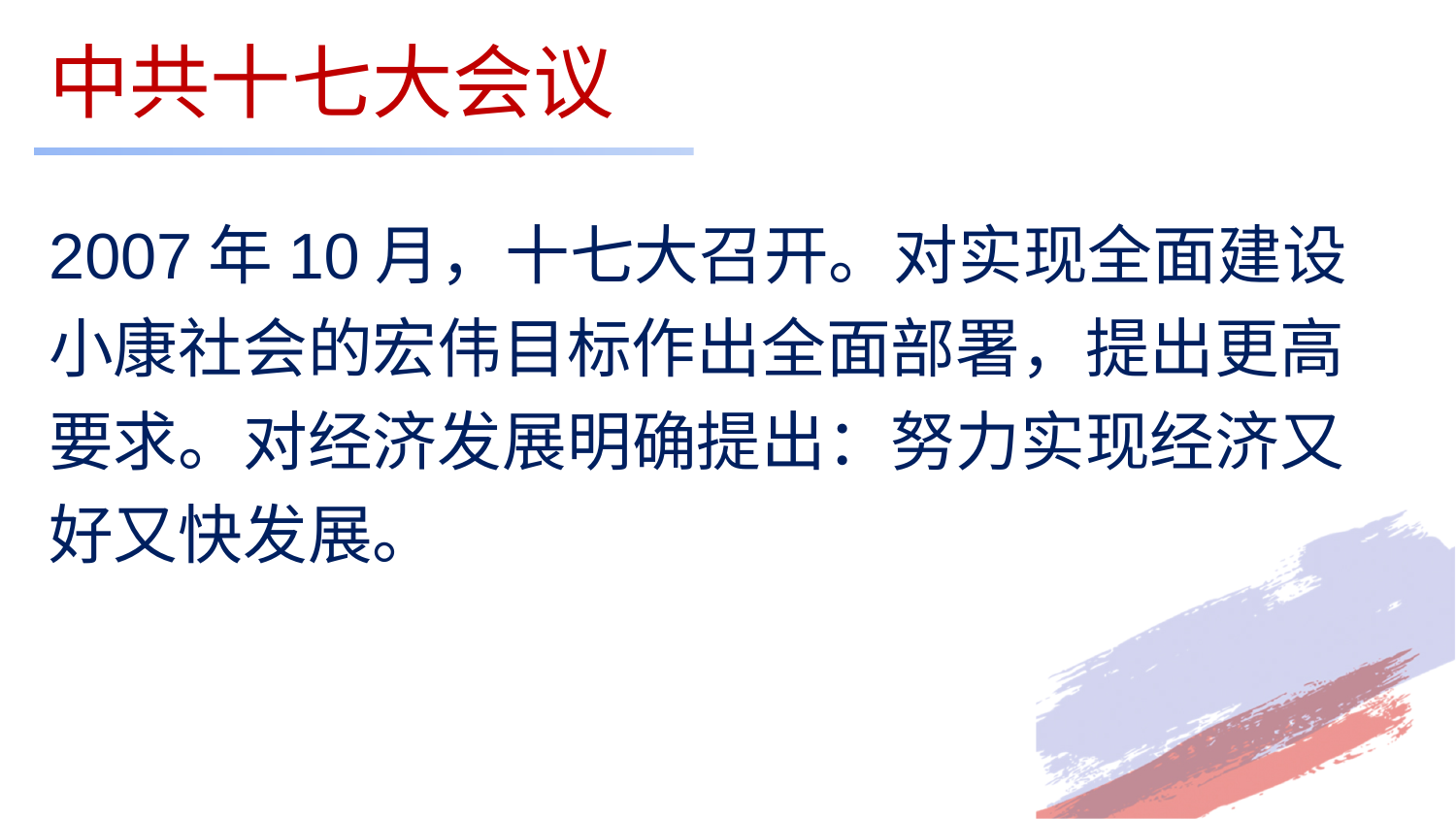

# 中共十七大会议
2007年10月，十七大召开。对实现全面建设小康社会的宏伟目标作出全面部署，提出更高要求。对经济发展明确提出：努力实现经济又好又快发展。